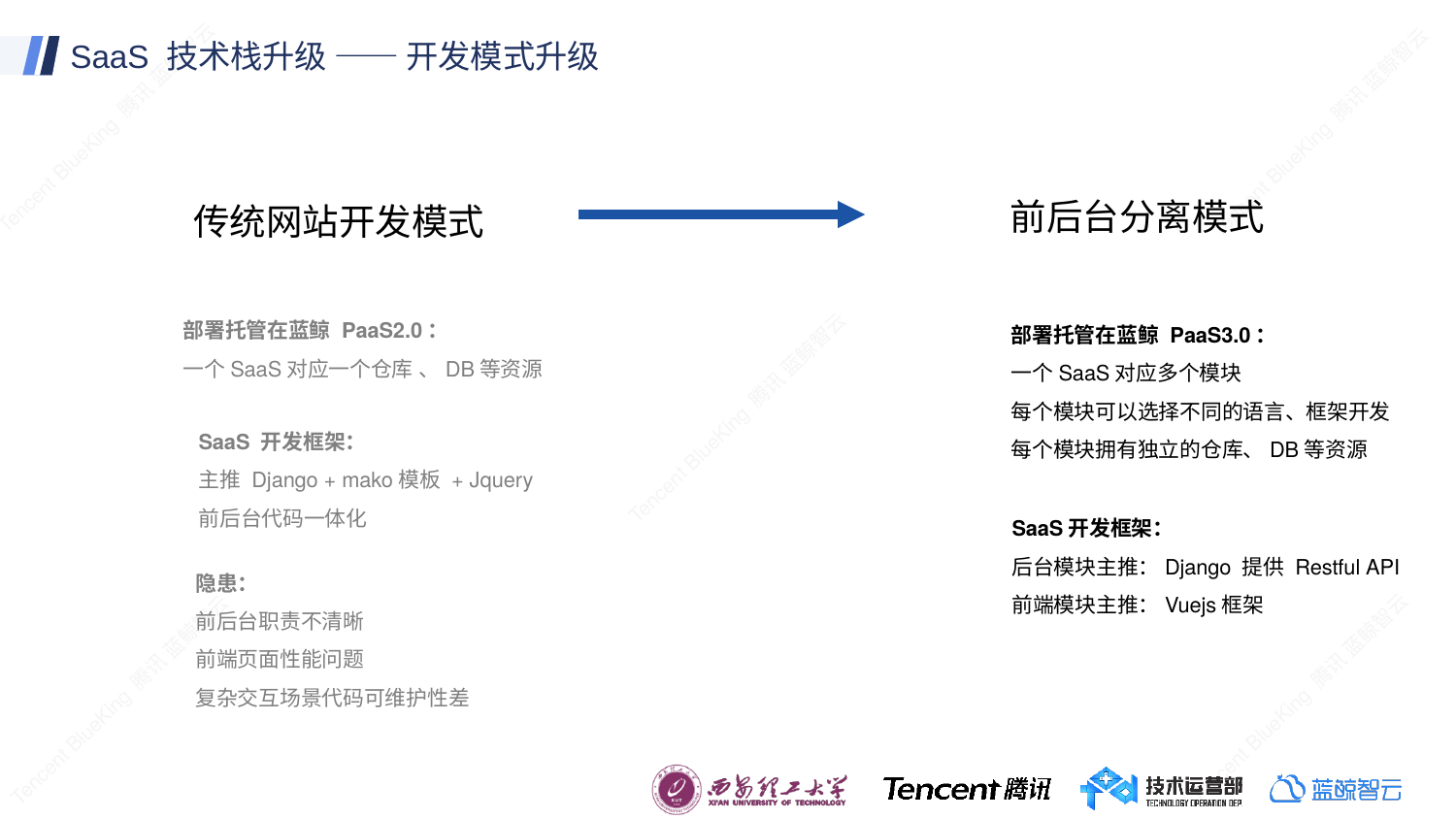

# SaaS 技术栈升级 —— 开发模式升级
前后台分离模式
传统网站开发模式
部署托管在蓝鲸 PaaS2.0：
一个SaaS对应一个仓库 、DB等资源
SaaS 开发框架：
主推 Django + mako模板 + Jquery
前后台代码一体化
隐患：
前后台职责不清晰
前端页面性能问题
复杂交互场景代码可维护性差
部署托管在蓝鲸 PaaS3.0：
一个SaaS对应多个模块
每个模块可以选择不同的语言、框架开发
每个模块拥有独立的仓库、DB等资源
SaaS开发框架：
后台模块主推：Django 提供 Restful API
前端模块主推：Vuejs框架